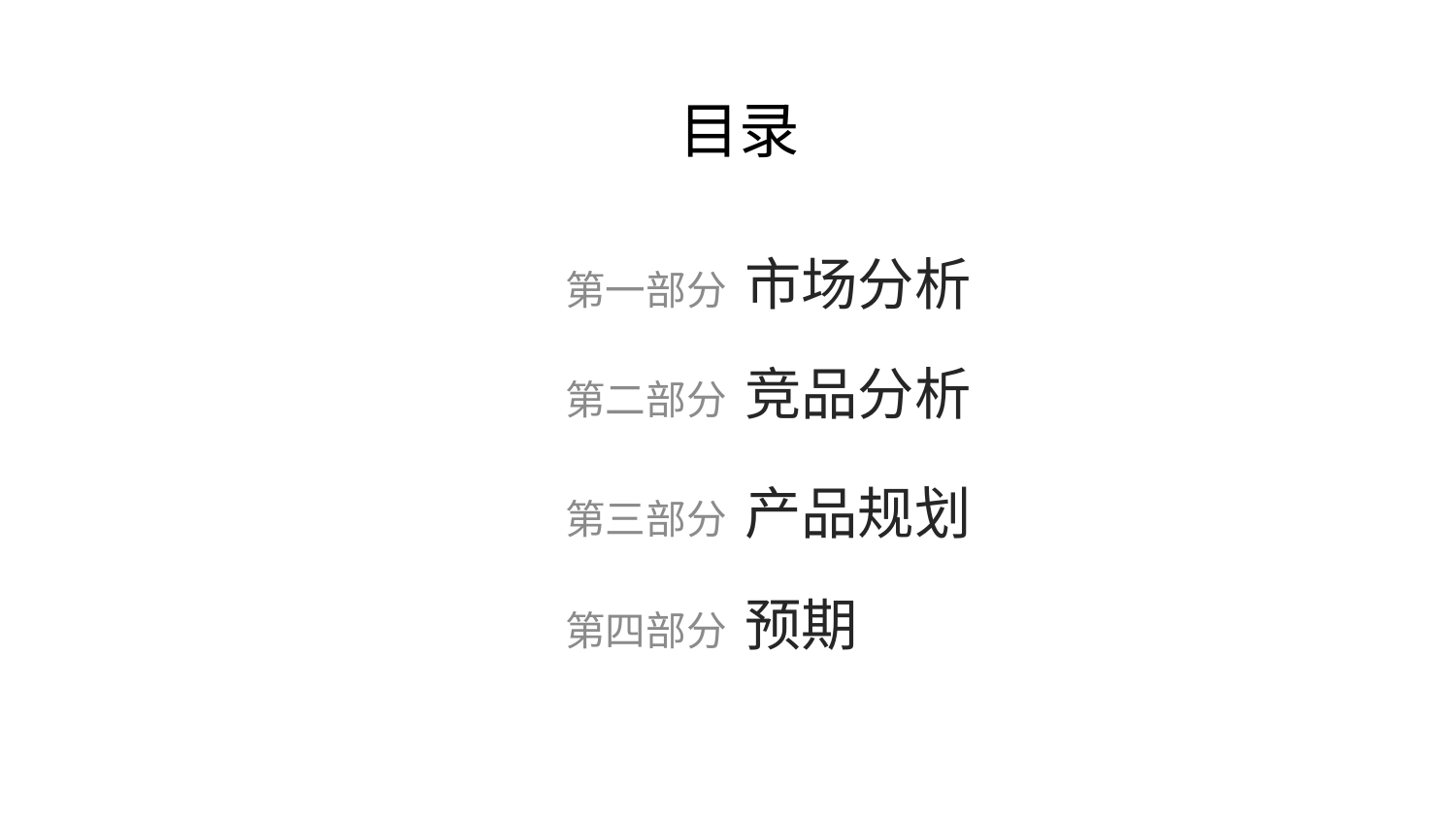

# 目录
第一部分  市场分析
第二部分  竞品分析
第三部分  产品规划

第四部分  预期